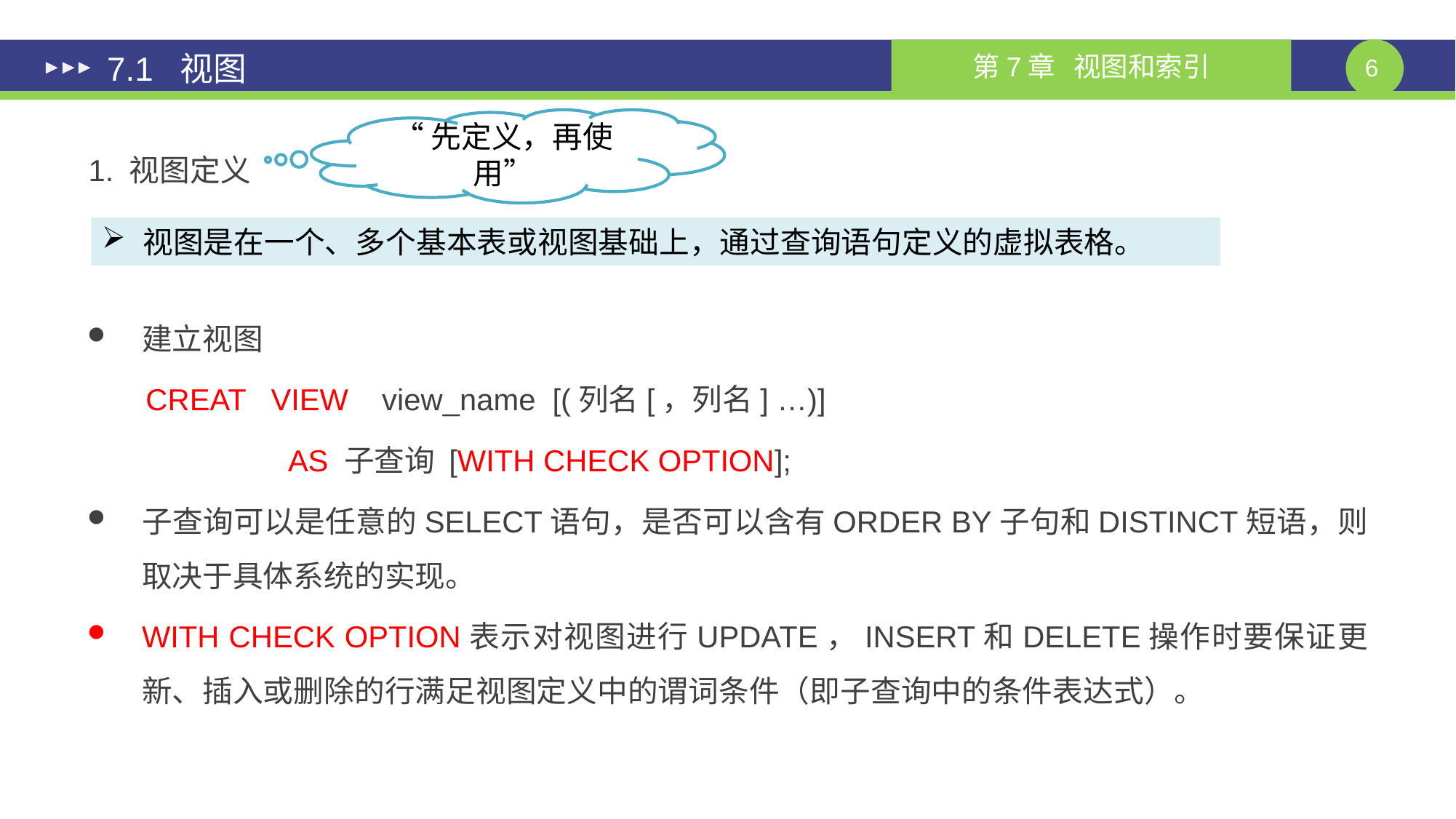

# 7.1  视图
“先定义，再使用”
1. 视图定义
视图是在一个、多个基本表或视图基础上，通过查询语句定义的虚拟表格。
建立视图
       CREAT   VIEW    view_name  [(列名[，列名] …)]
                        AS 子查询 [WITH CHECK OPTION];
子查询可以是任意的SELECT语句，是否可以含有ORDER BY子句和DISTINCT短语，则取决于具体系统的实现。
WITH CHECK OPTION表示对视图进行UPDATE，INSERT和DELETE操作时要保证更新、插入或删除的行满足视图定义中的谓词条件（即子查询中的条件表达式）。